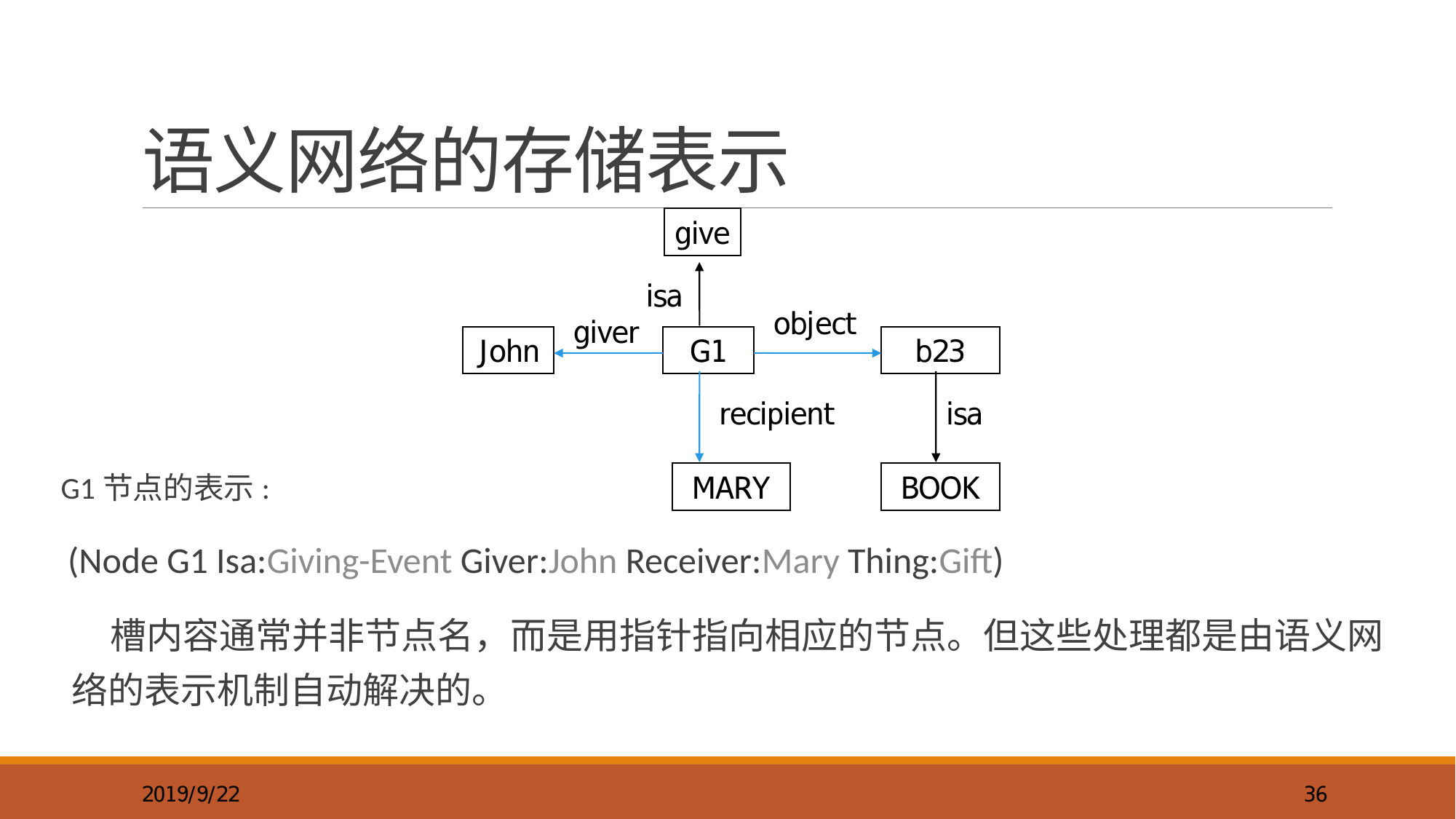

36
# 语义网络的存储表示

G1节点的表示:
 (Node G1 Isa:Giving-Event Giver:John Receiver:Mary Thing:Gift)
     槽内容通常并非节点名，而是用指针指向相应的节点。但这些处理都是由语义网络的表示机制自动解决的。
give

isa
object
giver
John
G1
b23

recipient
isa
MARY
BOOK
2019/9/22